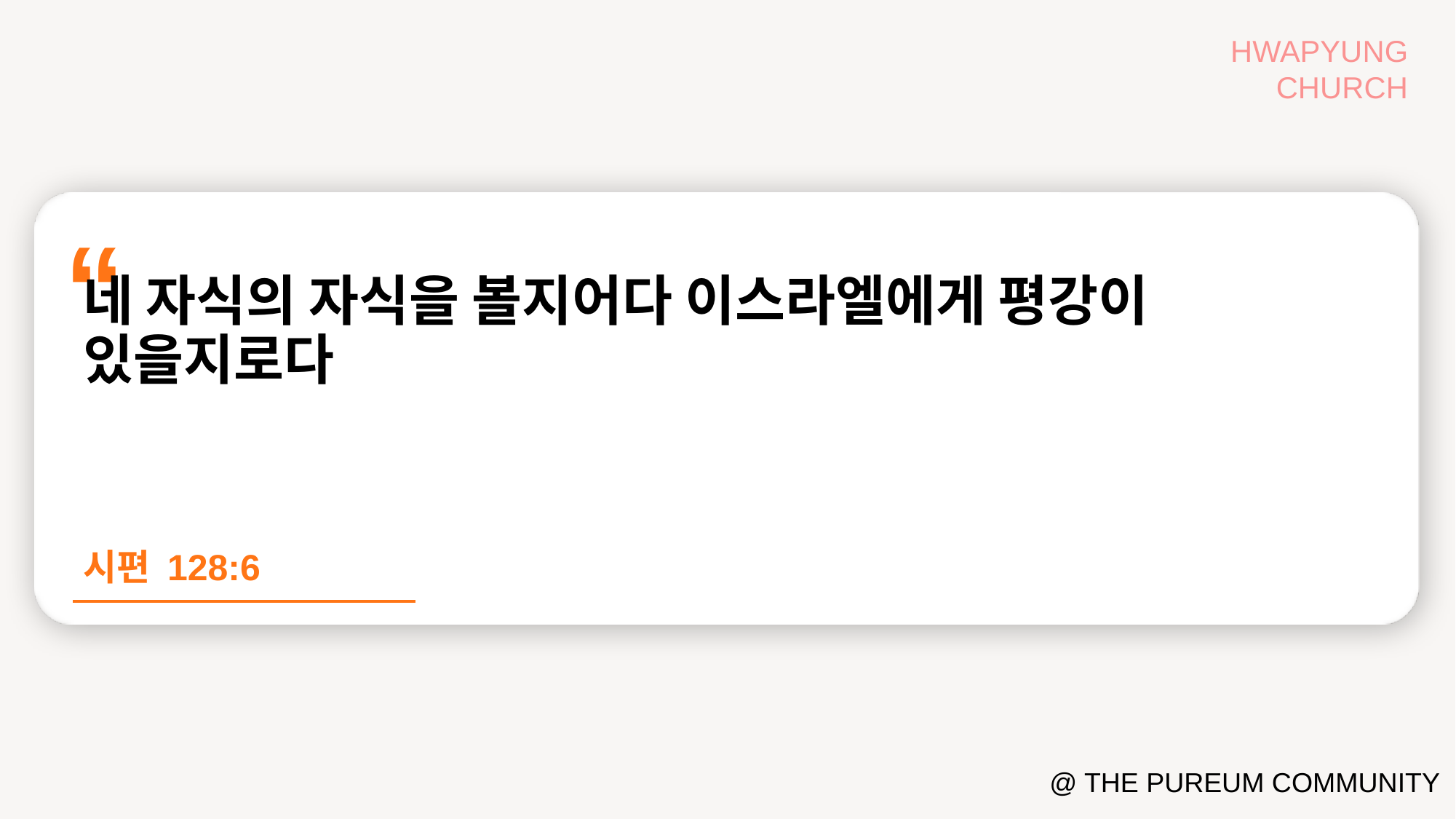

네 자식의 자식을 볼지어다 이스라엘에게 평강이 있을지로다
시편 128:6